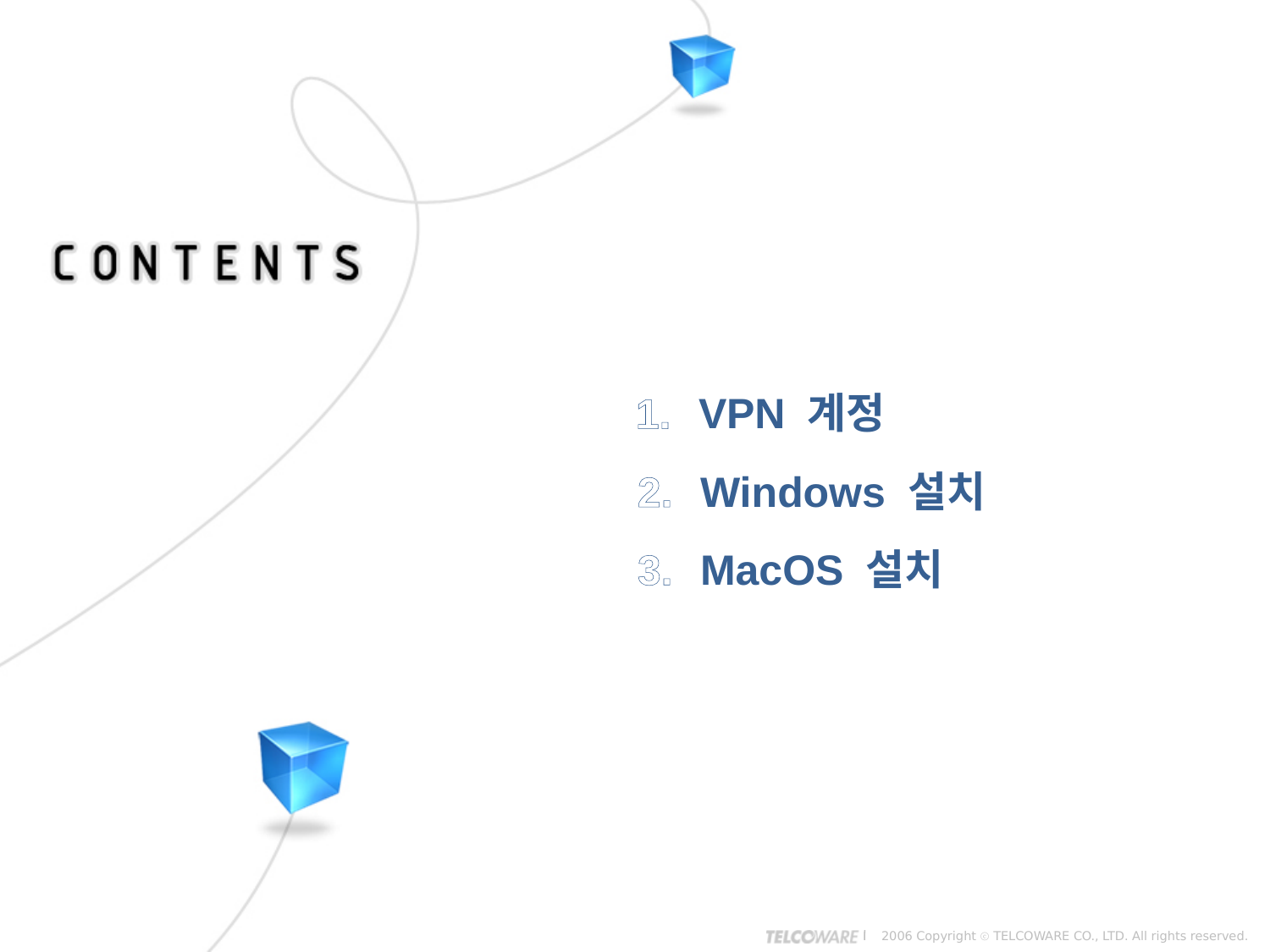

1.
VPN 계정
2.
Windows 설치
3.
MacOS 설치